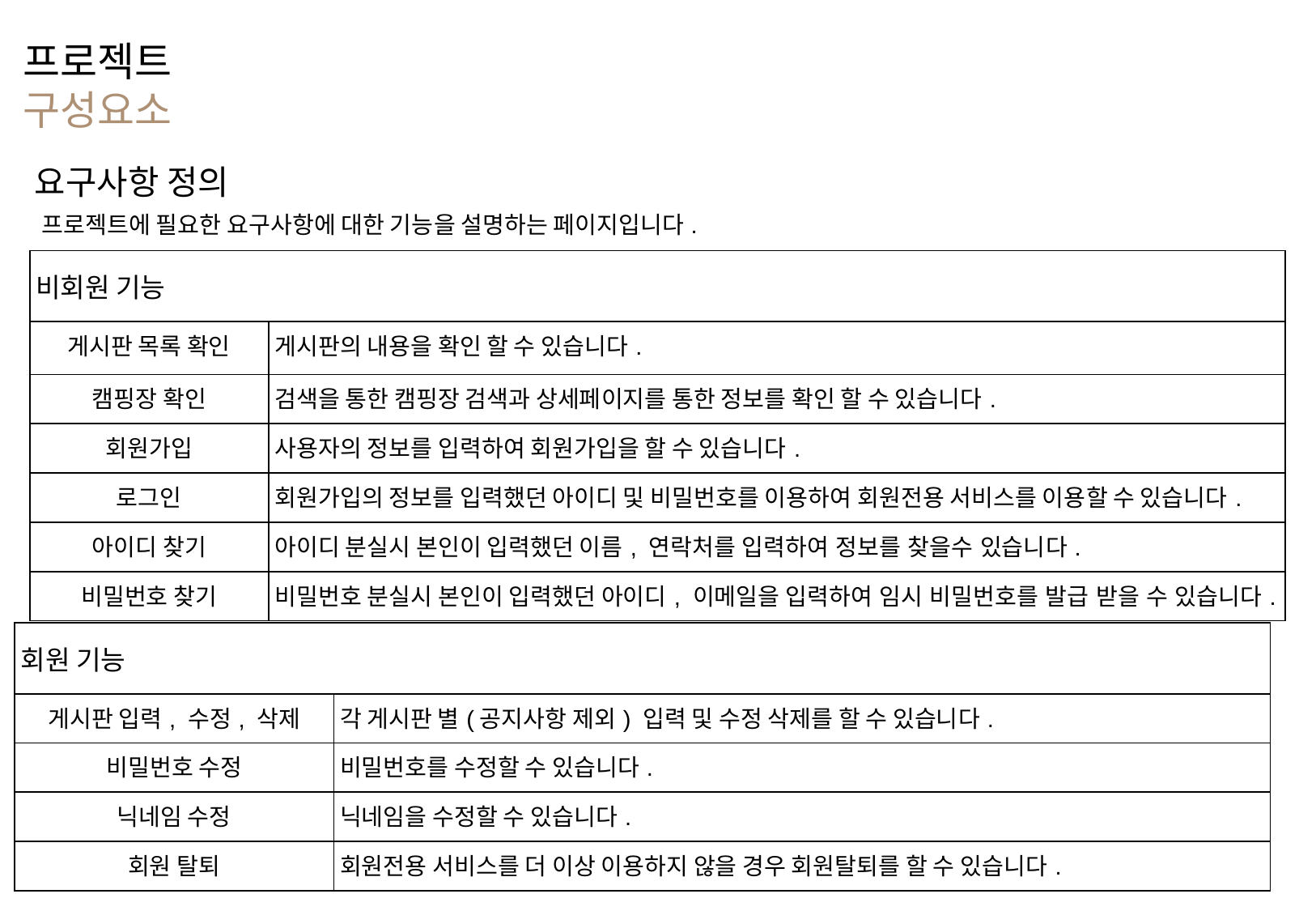

프로젝트
구성요소
요구사항 정의
프로젝트에 필요한 요구사항에 대한 기능을 설명하는 페이지입니다.
| 비회원 기능 |  |
| --- | --- |
| 게시판 목록 확인 | 게시판의 내용을 확인 할 수 있습니다. |
| 캠핑장 확인 | 검색을 통한 캠핑장 검색과 상세페이지를 통한 정보를 확인 할 수 있습니다. |
| 회원가입 | 사용자의 정보를 입력하여 회원가입을 할 수 있습니다. |
| 로그인 | 회원가입의 정보를 입력했던 아이디 및 비밀번호를 이용하여 회원전용 서비스를 이용할 수 있습니다. |
| 아이디 찾기 | 아이디 분실시 본인이 입력했던 이름, 연락처를 입력하여 정보를 찾을수 있습니다. |
| 비밀번호 찾기 | 비밀번호 분실시 본인이 입력했던 아이디, 이메일을 입력하여 임시 비밀번호를 발급 받을 수 있습니다. |
| 회원 기능 |  |
| --- | --- |
| 게시판 입력, 수정, 삭제 | 각 게시판 별(공지사항 제외) 입력 및 수정 삭제를 할 수 있습니다. |
| 비밀번호 수정 | 비밀번호를 수정할 수 있습니다. |
| 닉네임 수정 | 닉네임을 수정할 수 있습니다. |
| 회원 탈퇴 | 회원전용 서비스를 더 이상 이용하지 않을 경우 회원탈퇴를 할 수 있습니다. |